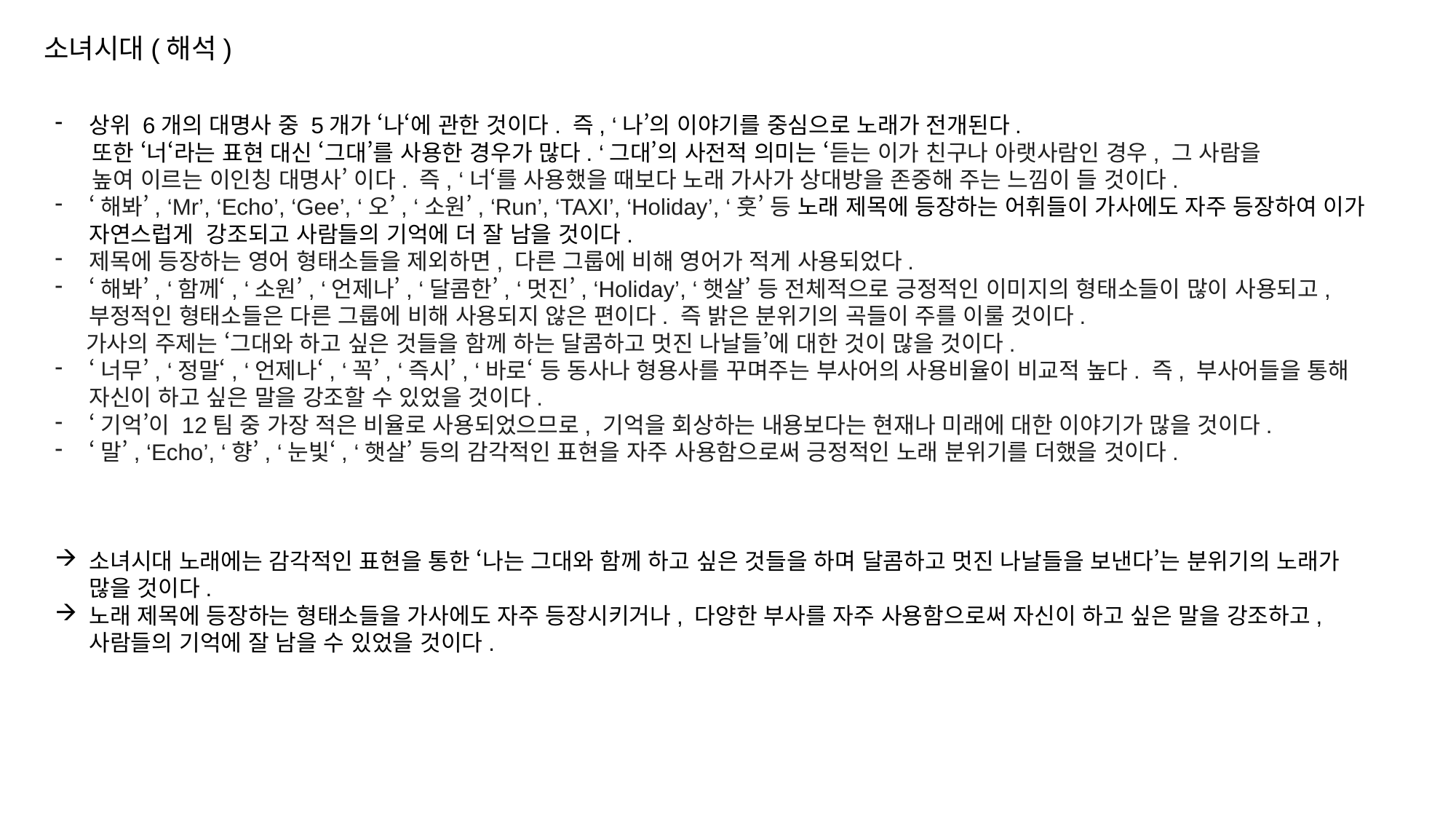

소녀시대(해석)
상위 6개의 대명사 중 5개가 ‘나‘에 관한 것이다. 즉, ‘나’의 이야기를 중심으로 노래가 전개된다.
     또한 ‘너‘라는 표현 대신 ‘그대’를 사용한 경우가 많다. ‘그대’의 사전적 의미는 ‘듣는 이가 친구나 아랫사람인 경우, 그 사람을
     높여 이르는 이인칭 대명사’ 이다. 즉, ‘너‘를 사용했을 때보다 노래 가사가 상대방을 존중해 주는 느낌이 들 것이다.
‘해봐’, ‘Mr’, ‘Echo’, ‘Gee’, ‘오’, ‘소원’, ‘Run’, ‘TAXI’, ‘Holiday’, ‘훗’ 등 노래 제목에 등장하는 어휘들이 가사에도 자주 등장하여 이가 자연스럽게  강조되고 사람들의 기억에 더 잘 남을 것이다.
제목에 등장하는 영어 형태소들을 제외하면, 다른 그룹에 비해 영어가 적게 사용되었다.
‘해봐’, ‘함께‘, ‘소원’, ‘언제나’, ‘달콤한’, ‘멋진’, ‘Holiday’, ‘햇살’ 등 전체적으로 긍정적인 이미지의 형태소들이 많이 사용되고, 부정적인 형태소들은 다른 그룹에 비해 사용되지 않은 편이다. 즉 밝은 분위기의 곡들이 주를 이룰 것이다.
    가사의 주제는 ‘그대와 하고 싶은 것들을 함께 하는 달콤하고 멋진 나날들’에 대한 것이 많을 것이다.
‘너무’, ‘정말‘, ‘언제나‘, ‘꼭’, ‘즉시’, ‘바로‘ 등 동사나 형용사를 꾸며주는 부사어의 사용비율이 비교적 높다. 즉, 부사어들을 통해 자신이 하고 싶은 말을 강조할 수 있었을 것이다.
‘기억’이 12팀 중 가장 적은 비율로 사용되었으므로, 기억을 회상하는 내용보다는 현재나 미래에 대한 이야기가 많을 것이다.
‘말’, ‘Echo’, ‘향’, ‘눈빛‘, ‘햇살’ 등의 감각적인 표현을 자주 사용함으로써 긍정적인 노래 분위기를 더했을 것이다.

소녀시대 노래에는 감각적인 표현을 통한 ‘나는 그대와 함께 하고 싶은 것들을 하며 달콤하고 멋진 나날들을 보낸다’는 분위기의 노래가 많을 것이다.
노래 제목에 등장하는 형태소들을 가사에도 자주 등장시키거나, 다양한 부사를 자주 사용함으로써 자신이 하고 싶은 말을 강조하고, 사람들의 기억에 잘 남을 수 있었을 것이다.